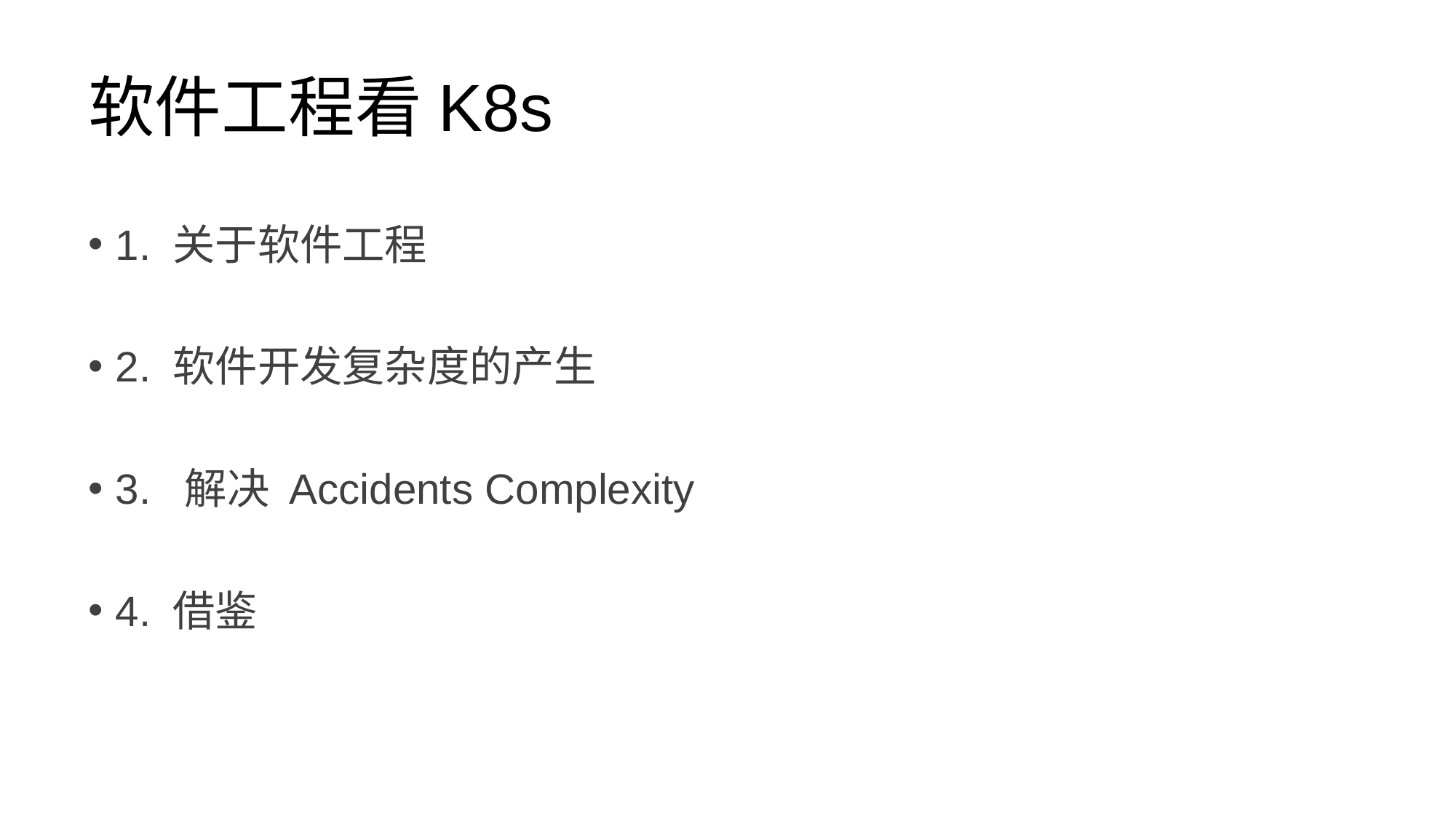

# 软件工程看K8s
1. 关于软件工程

2. 软件开发复杂度的产生

3.  解决 Accidents Complexity

4. 借鉴